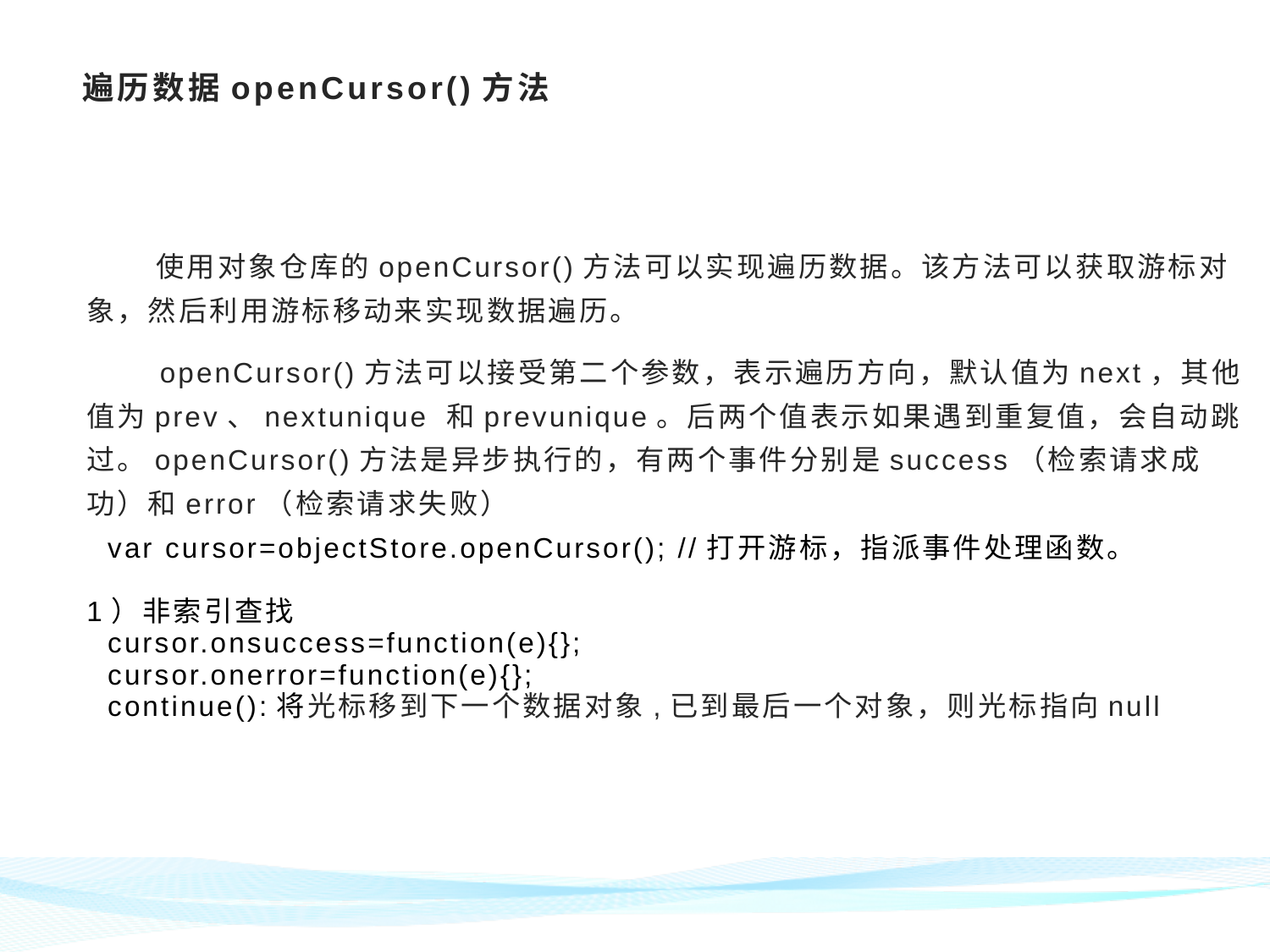

# 遍历数据openCursor()方法
       使用对象仓库的openCursor()方法可以实现遍历数据。该方法可以获取游标对象，然后利用游标移动来实现数据遍历。
       openCursor()方法可以接受第二个参数，表示遍历方向，默认值为next，其他值为prev、nextunique 和prevunique。后两个值表示如果遇到重复值，会自动跳过。openCursor()方法是异步执行的，有两个事件分别是success（检索请求成功）和error（检索请求失败）
  var cursor=objectStore.openCursor(); //打开游标，指派事件处理函数。

1）非索引查找
  cursor.onsuccess=function(e){};
  cursor.onerror=function(e){};
  continue():将光标移到下一个数据对象,已到最后一个对象，则光标指向null